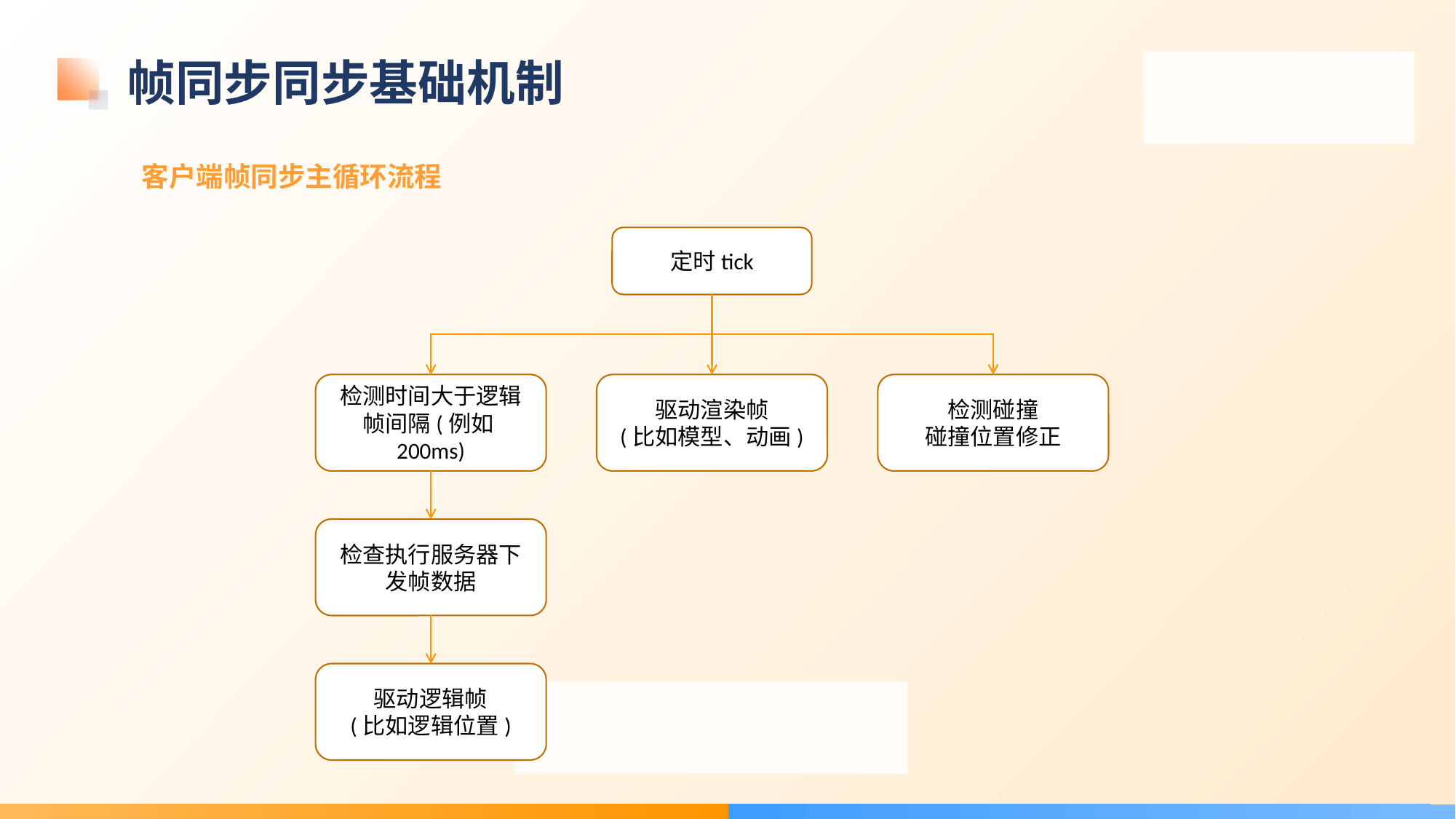

# 帧同步同步基础机制

客户端帧同步主循环流程
定时tick
检测时间大于逻辑帧间隔(例如200ms)
驱动渲染帧
(比如模型、动画)
检测碰撞
碰撞位置修正
检查执行服务器下发帧数据
驱动逻辑帧
(比如逻辑位置)